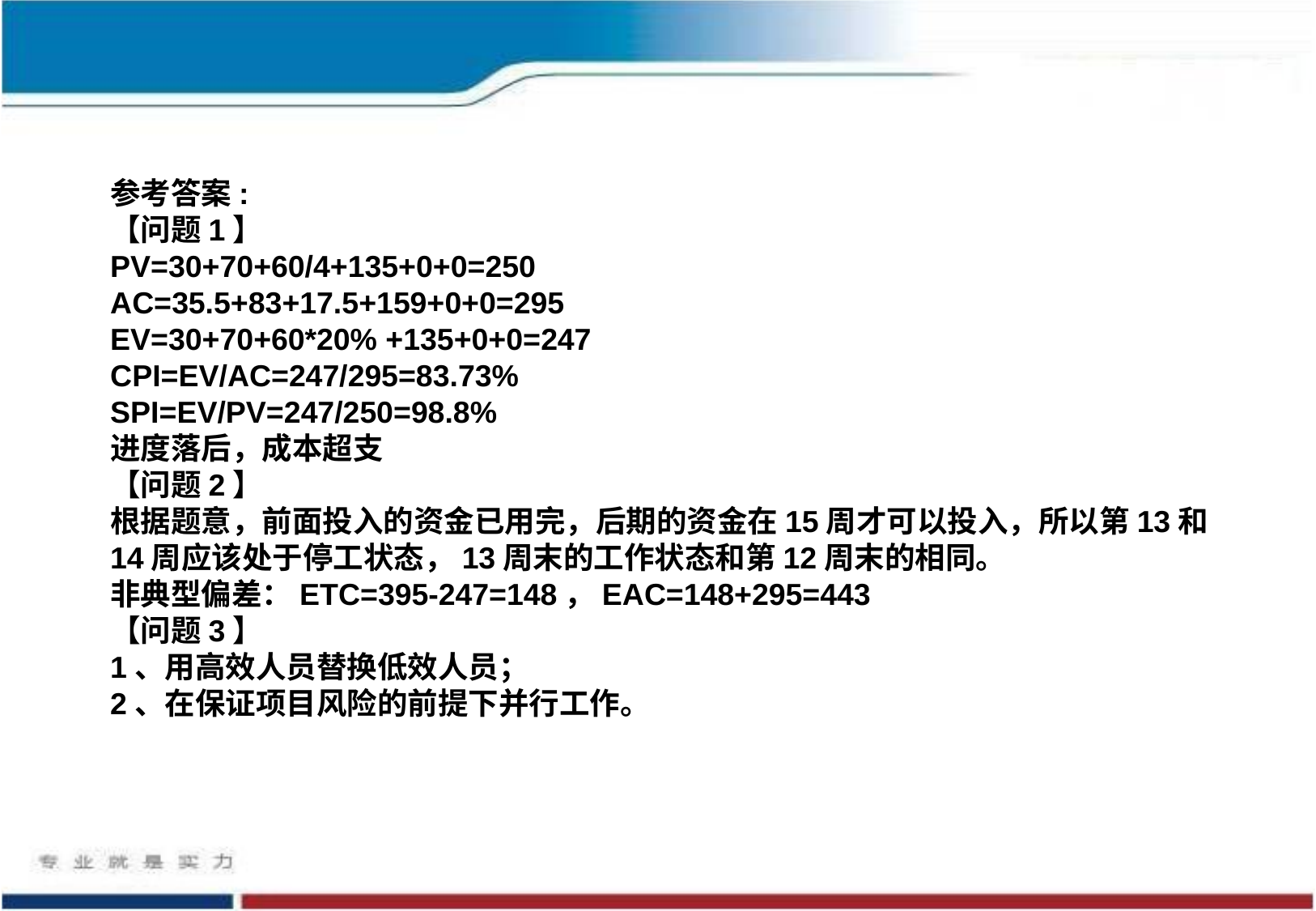

参考答案:
【问题1】
PV=30+70+60/4+135+0+0=250
AC=35.5+83+17.5+159+0+0=295
EV=30+70+60*20% +135+0+0=247
CPI=EV/AC=247/295=83.73%
SPI=EV/PV=247/250=98.8%
进度落后，成本超支
【问题2】
根据题意，前面投入的资金已用完，后期的资金在15周才可以投入，所以第13和14周应该处于停工状态，13周末的工作状态和第12周末的相同。
非典型偏差：ETC=395-247=148，EAC=148+295=443
【问题3】
1、用高效人员替换低效人员；
2、在保证项目风险的前提下并行工作。